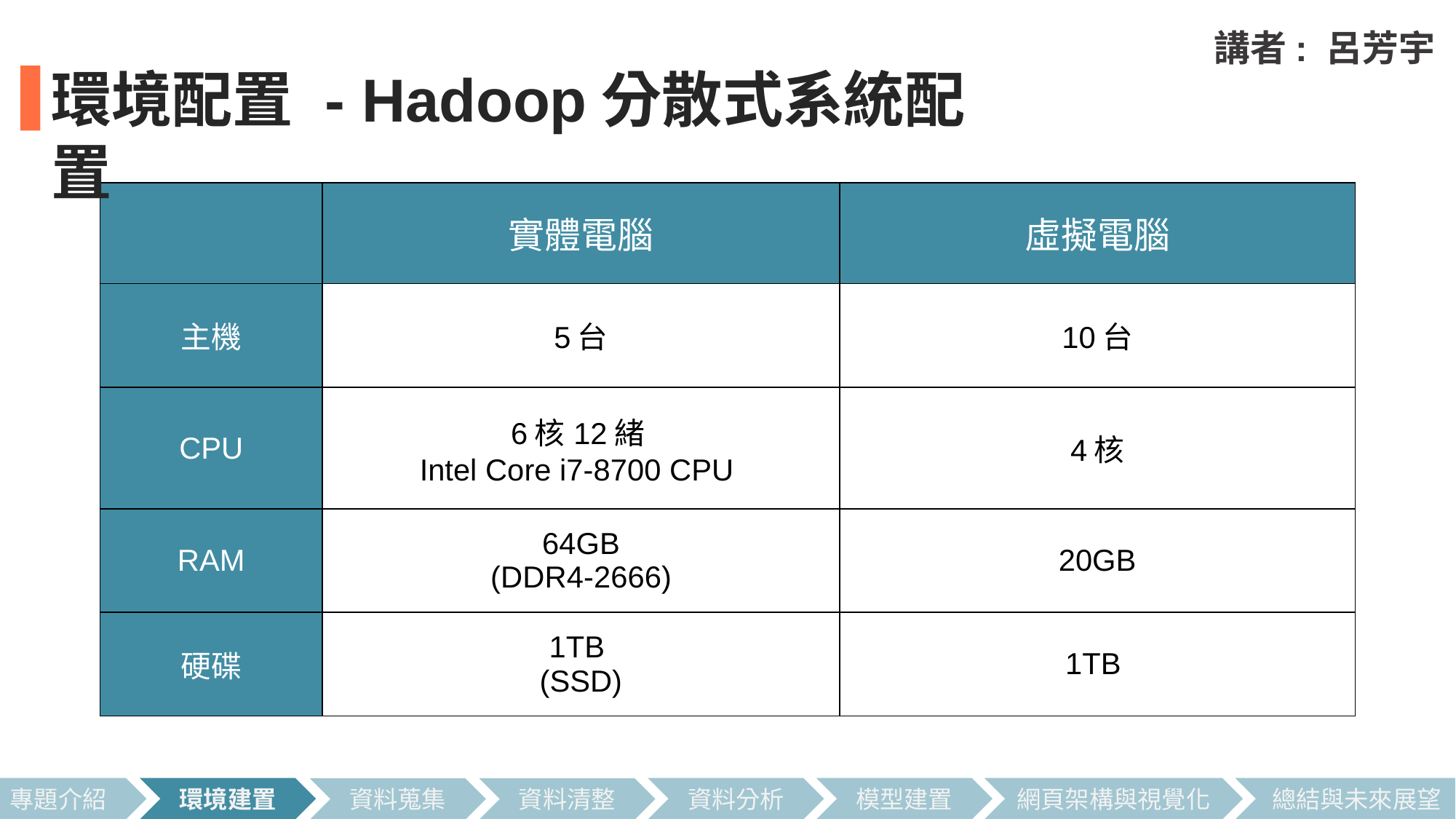

講者: 呂芳宇
環境配置 - Hadoop分散式系統配置

|  | 實體電腦 | 虛擬電腦 |
| --- | --- | --- |
| 主機 | 5台 | 10台 |
| CPU | 6核12緒 Intel Core i7-8700 CPU | 4核 |
| RAM | 64GB (DDR4-2666) | 20GB |
| 硬碟 | 1TB (SSD) | 1TB |
總結與未來展望
專題介紹
環境建置
資料分析
模型建置
網頁架構與視覺化
資料蒐集
資料清整